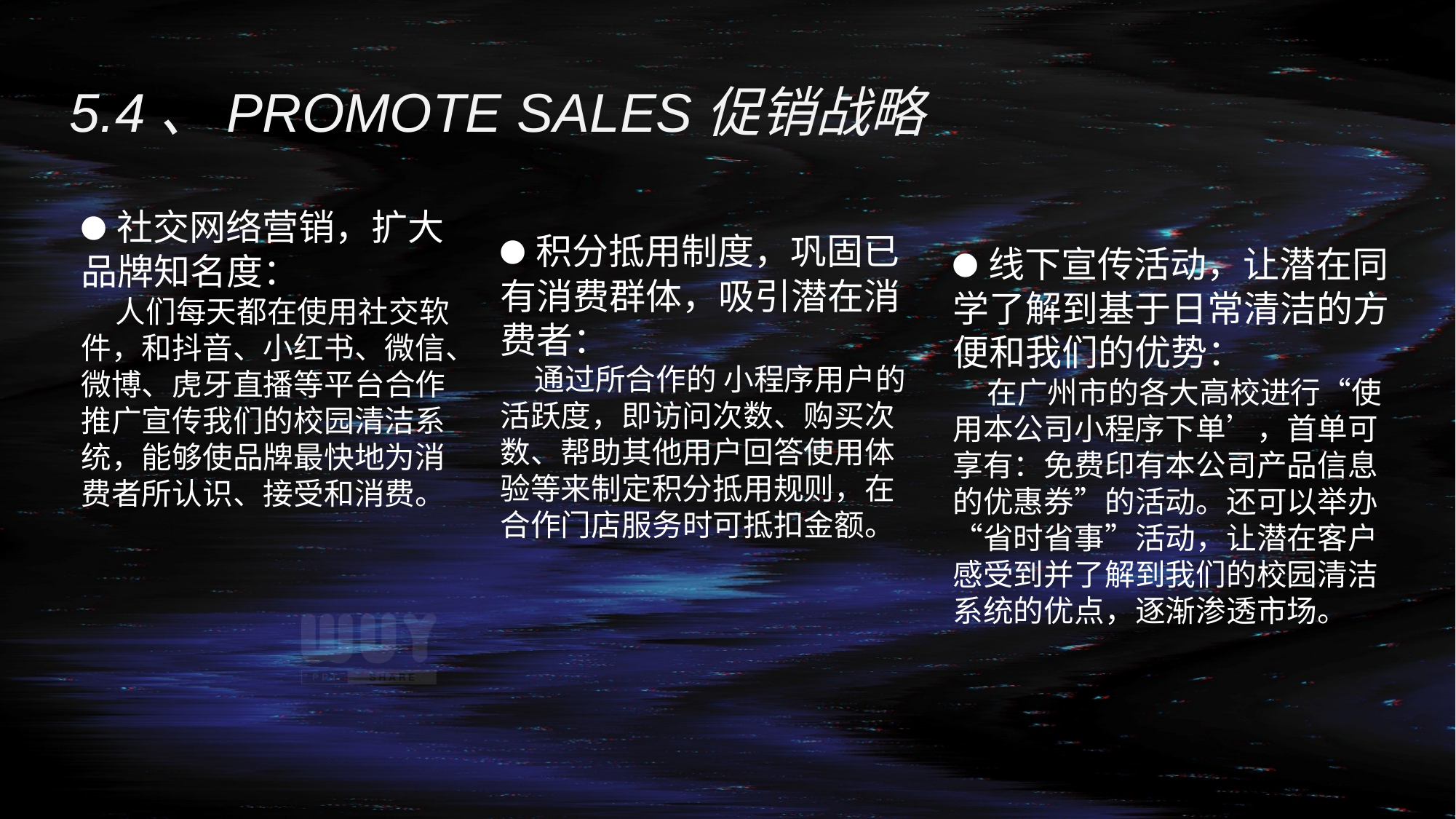

5.4、PROMOTE SALES促销战略
⚫社交网络营销，扩大品牌知名度：
    人们每天都在使用社交软件，和抖音、小红书、微信、微博、虎牙直播等平台合作推广宣传我们的校园清洁系统，能够使品牌最快地为消费者所认识、接受和消费。
⚫积分抵用制度，巩固已有消费群体，吸引潜在消费者：
    通过所合作的 小程序用户的活跃度，即访问次数、购买次数、帮助其他用户回答使用体验等来制定积分抵用规则，在合作门店服务时可抵扣金额。
⚫线下宣传活动，让潜在同学了解到基于日常清洁的方便和我们的优势：
    在广州市的各大高校进行“使用本公司小程序下单’，首单可享有：免费印有本公司产品信息的优惠券”的活动。还可以举办“省时省事”活动，让潜在客户感受到并了解到我们的校园清洁系统的优点，逐渐渗透市场。